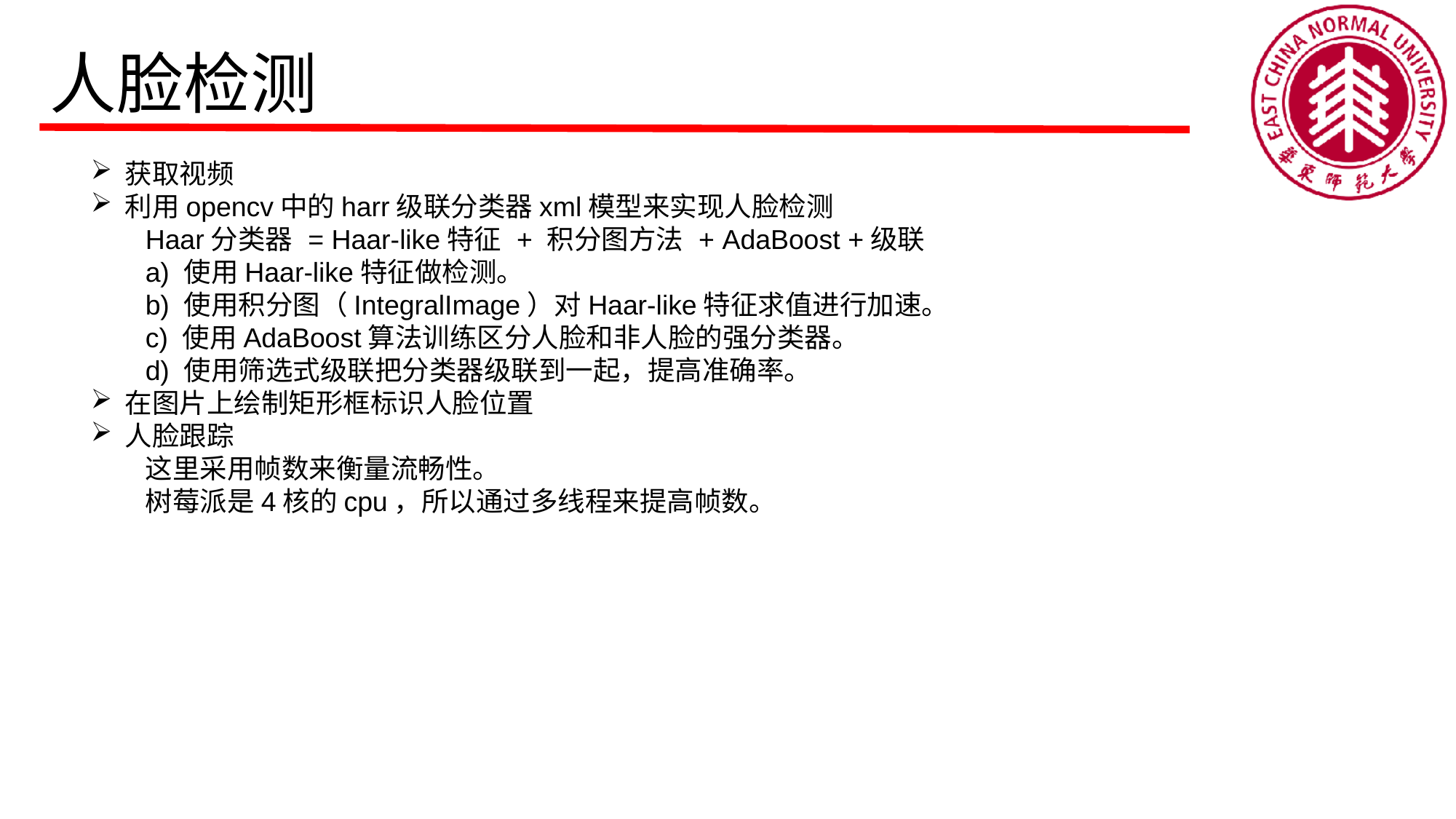

人脸检测

获取视频
利用opencv中的harr级联分类器xml模型来实现人脸检测
Haar分类器 = Haar-like特征 + 积分图方法 + AdaBoost +级联
a) 使用Haar-like特征做检测。
b) 使用积分图（IntegralImage）对Haar-like特征求值进行加速。
c) 使用AdaBoost算法训练区分人脸和非人脸的强分类器。
d) 使用筛选式级联把分类器级联到一起，提高准确率。
在图片上绘制矩形框标识人脸位置
人脸跟踪
这里采用帧数来衡量流畅性。
树莓派是4核的cpu，所以通过多线程来提高帧数。